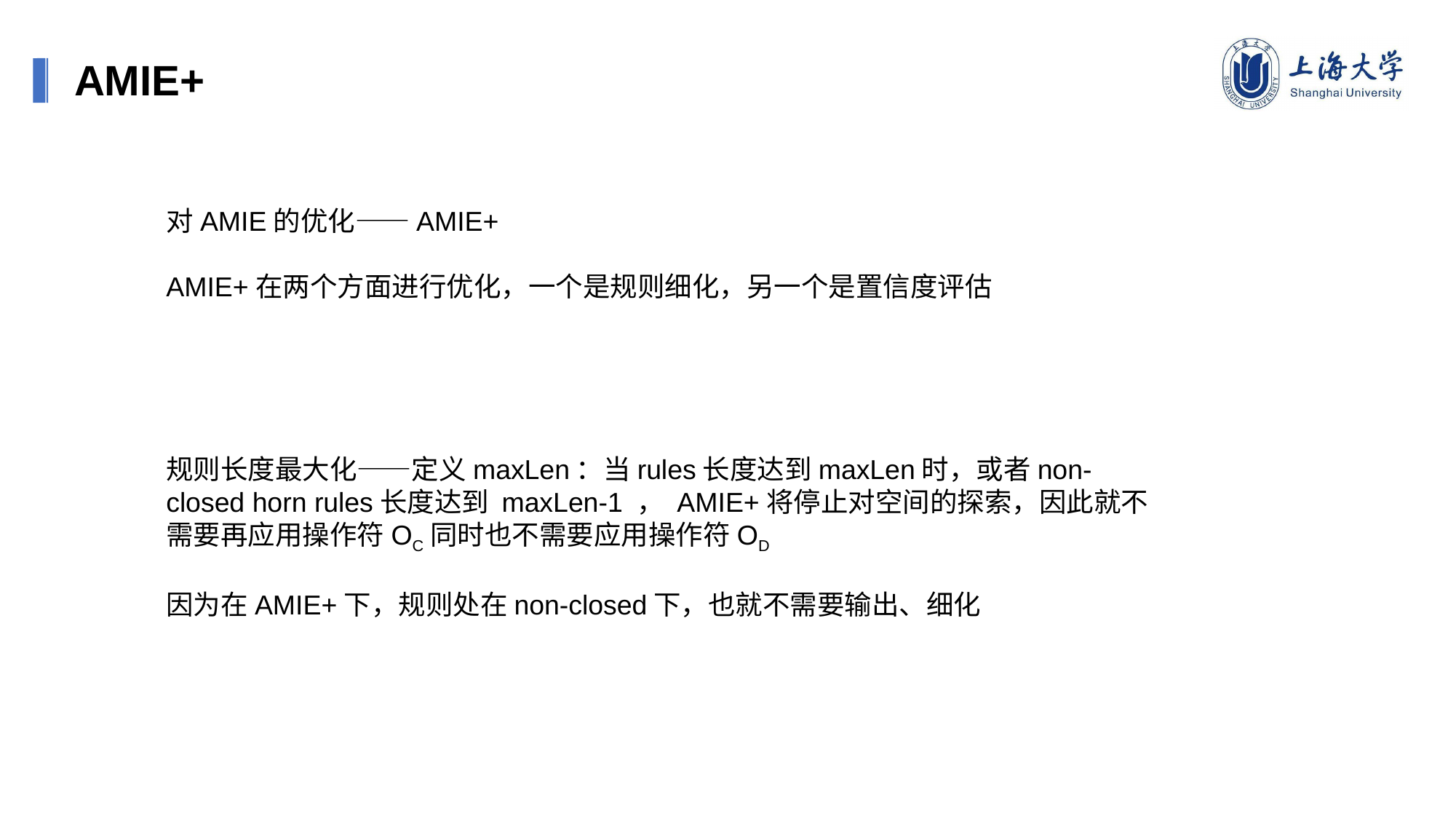

AMIE+
对AMIE的优化——AMIE+

AMIE+在两个方面进行优化，一个是规则细化，另一个是置信度评估
规则长度最大化——定义maxLen：当rules长度达到maxLen时，或者non-closed horn rules长度达到 maxLen-1 ， AMIE+将停止对空间的探索，因此就不需要再应用操作符OC同时也不需要应用操作符OD

因为在AMIE+下，规则处在non-closed下，也就不需要输出、细化